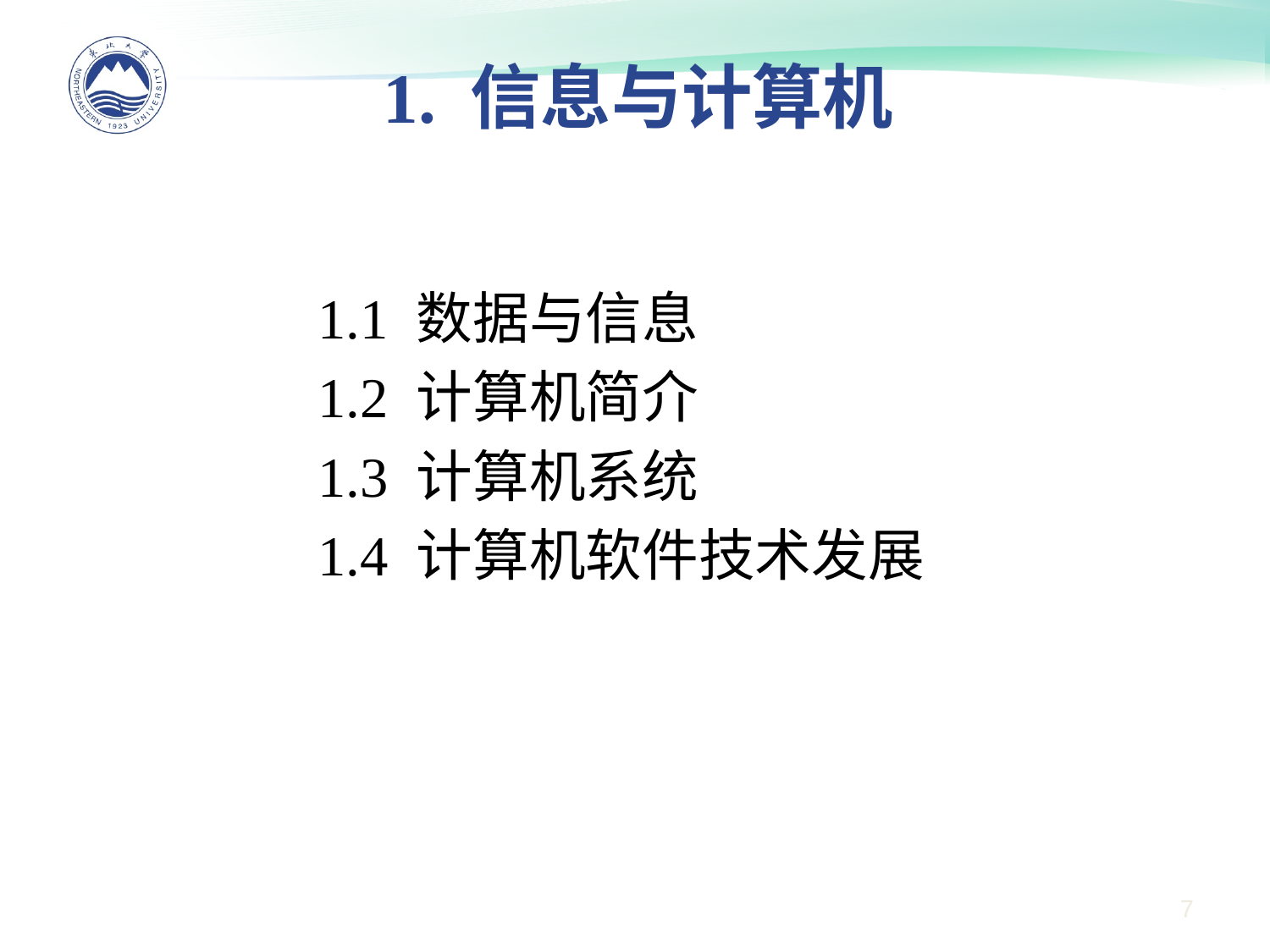

# 1. 信息与计算机
1.1 数据与信息
1.2 计算机简介
1.3 计算机系统
1.4 计算机软件技术发展
7